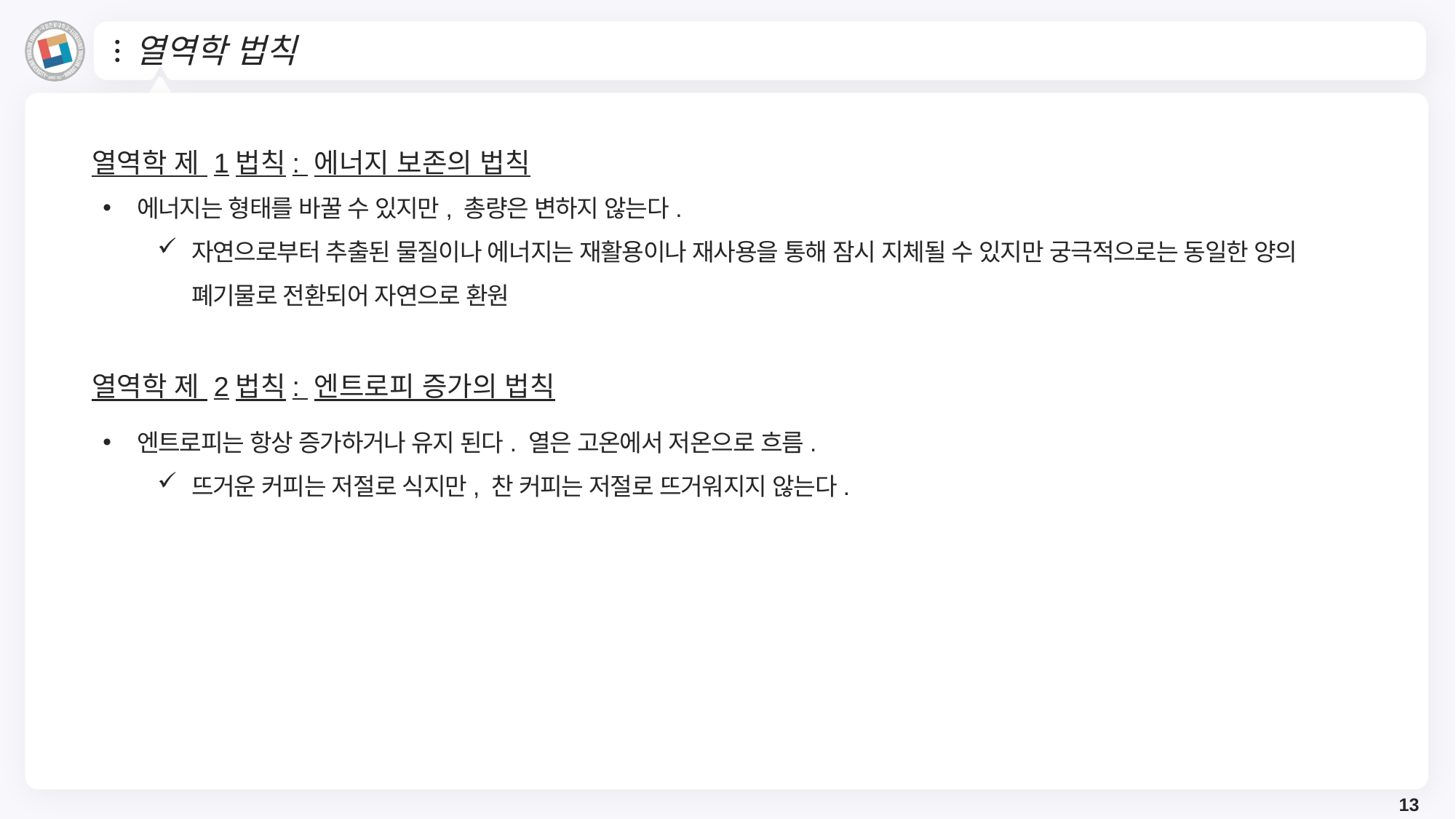

# 열역학 법칙
열역학 제 1법칙: 에너지 보존의 법칙
에너지는 형태를 바꿀 수 있지만, 총량은 변하지 않는다.
자연으로부터 추출된 물질이나 에너지는 재활용이나 재사용을 통해 잠시 지체될 수 있지만 궁극적으로는 동일한 양의 폐기물로 전환되어 자연으로 환원

열역학 제 2법칙: 엔트로피 증가의 법칙

엔트로피는 항상 증가하거나 유지 된다. 열은 고온에서 저온으로 흐름.
뜨거운 커피는 저절로 식지만, 찬 커피는 저절로 뜨거워지지 않는다.
13